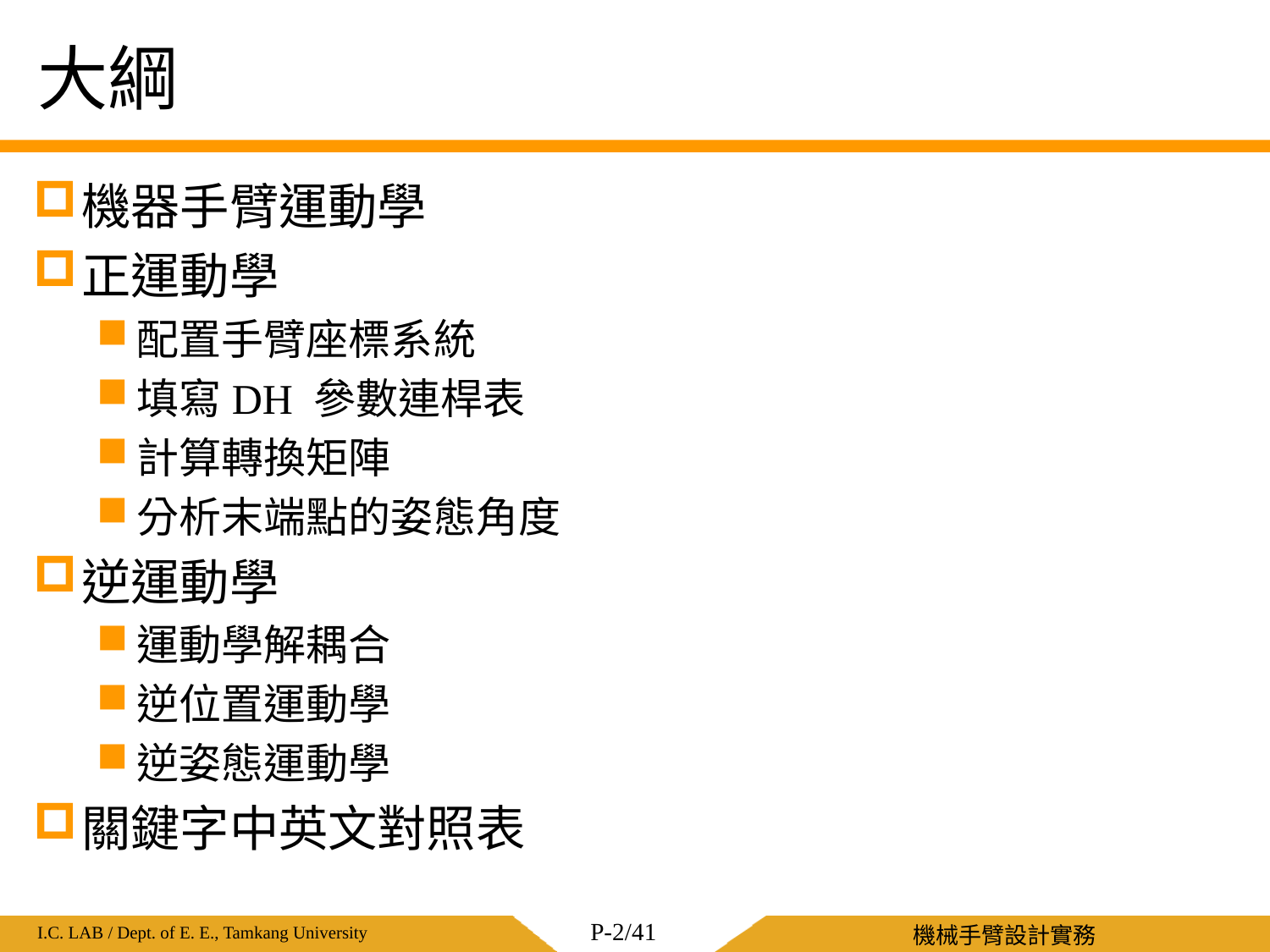

# 大綱
機器手臂運動學
正運動學
配置手臂座標系統
填寫DH 參數連桿表
計算轉換矩陣
分析末端點的姿態角度
逆運動學
運動學解耦合
逆位置運動學
逆姿態運動學
關鍵字中英文對照表